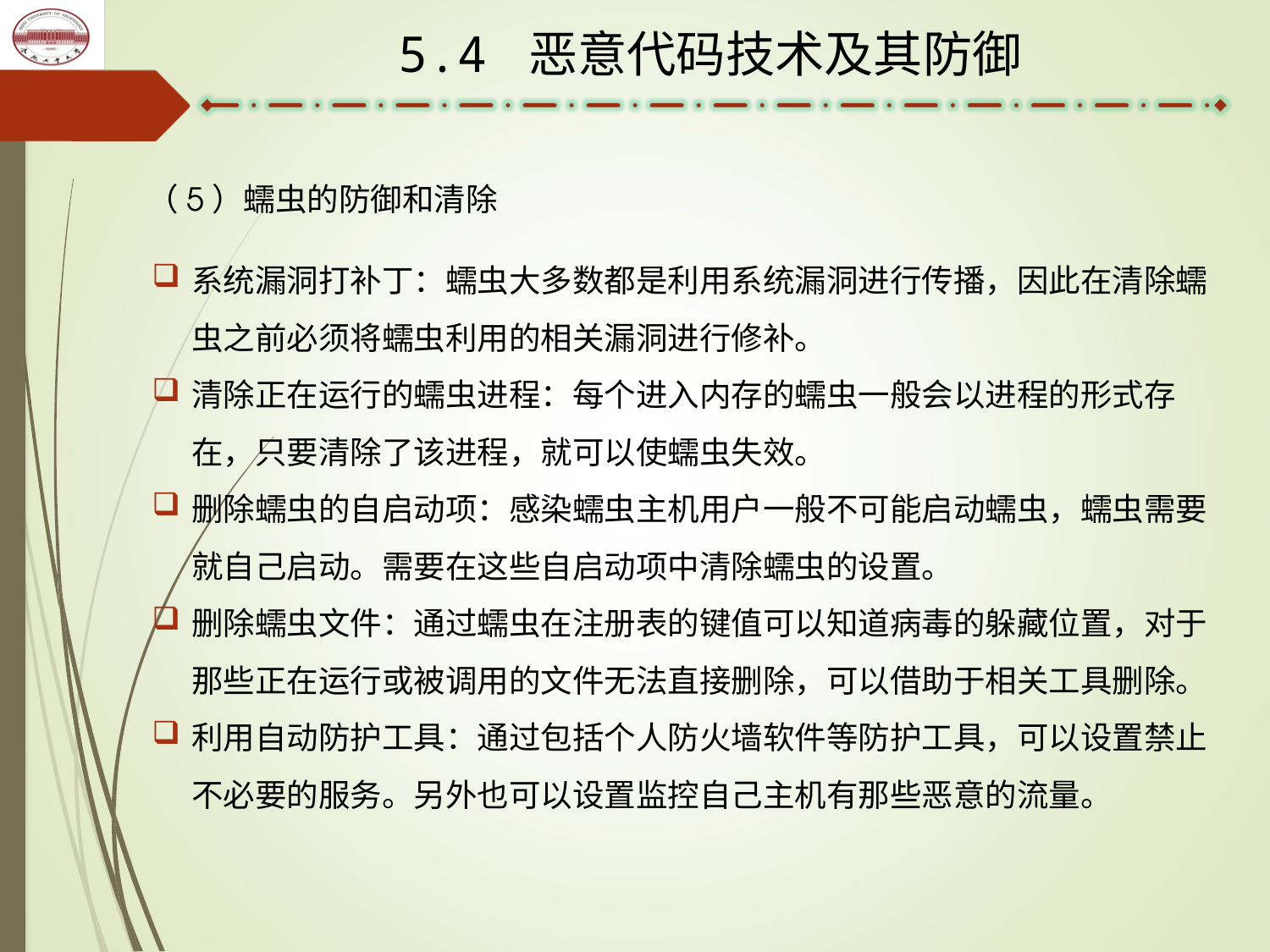

5.4 恶意代码技术及其防御
（5）蠕虫的防御和清除
系统漏洞打补丁：蠕虫大多数都是利用系统漏洞进行传播，因此在清除蠕虫之前必须将蠕虫利用的相关漏洞进行修补。
清除正在运行的蠕虫进程：每个进入内存的蠕虫一般会以进程的形式存在，只要清除了该进程，就可以使蠕虫失效。
删除蠕虫的自启动项：感染蠕虫主机用户一般不可能启动蠕虫，蠕虫需要就自己启动。需要在这些自启动项中清除蠕虫的设置。
删除蠕虫文件：通过蠕虫在注册表的键值可以知道病毒的躲藏位置，对于那些正在运行或被调用的文件无法直接删除，可以借助于相关工具删除。
利用自动防护工具：通过包括个人防火墙软件等防护工具，可以设置禁止不必要的服务。另外也可以设置监控自己主机有那些恶意的流量。